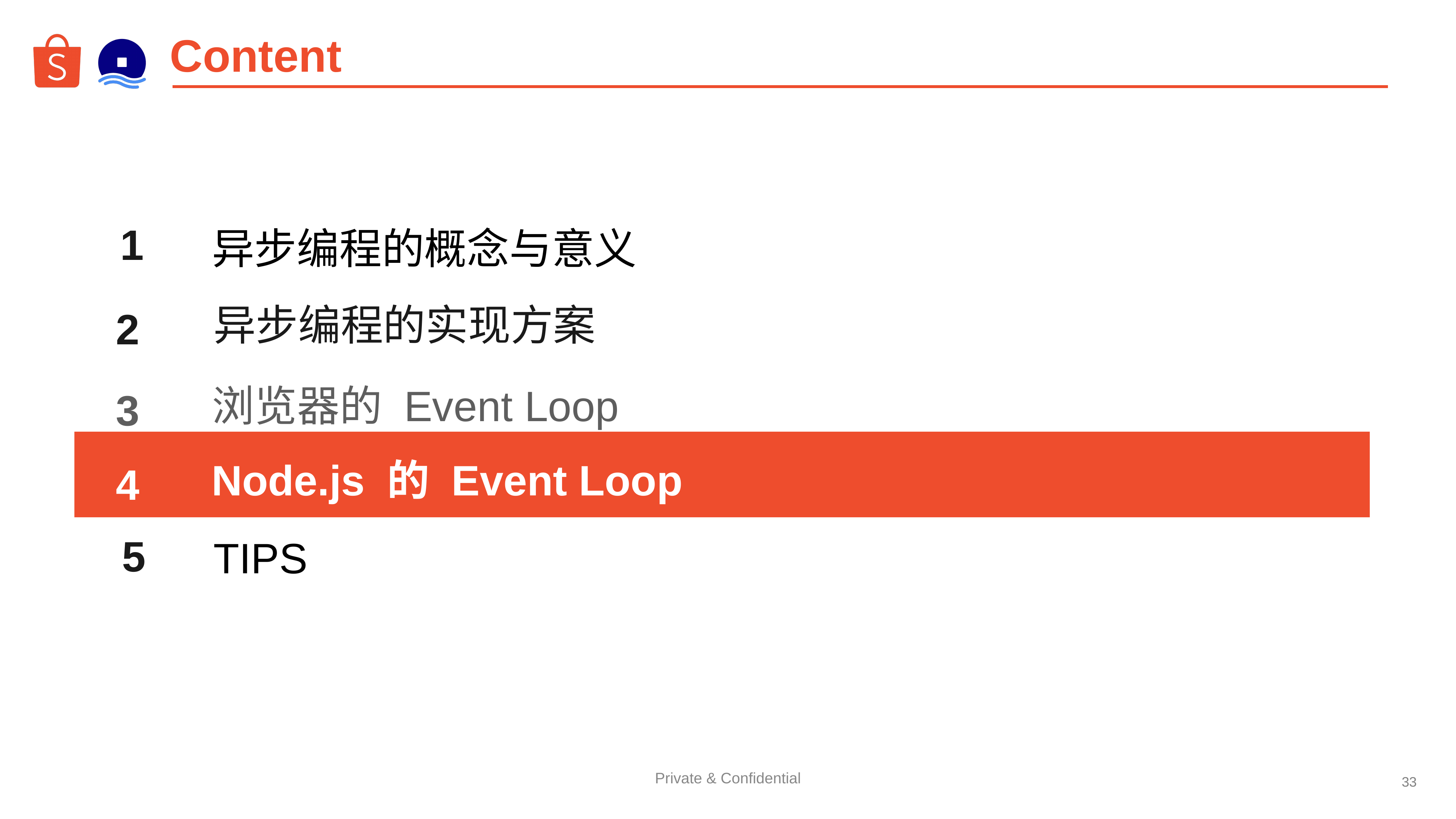

# Content
1
异步编程的概念与意义
异步编程的实现方案
2
浏览器的 Event Loop
3

Node.js 的 Event Loop
4
5
TIPS